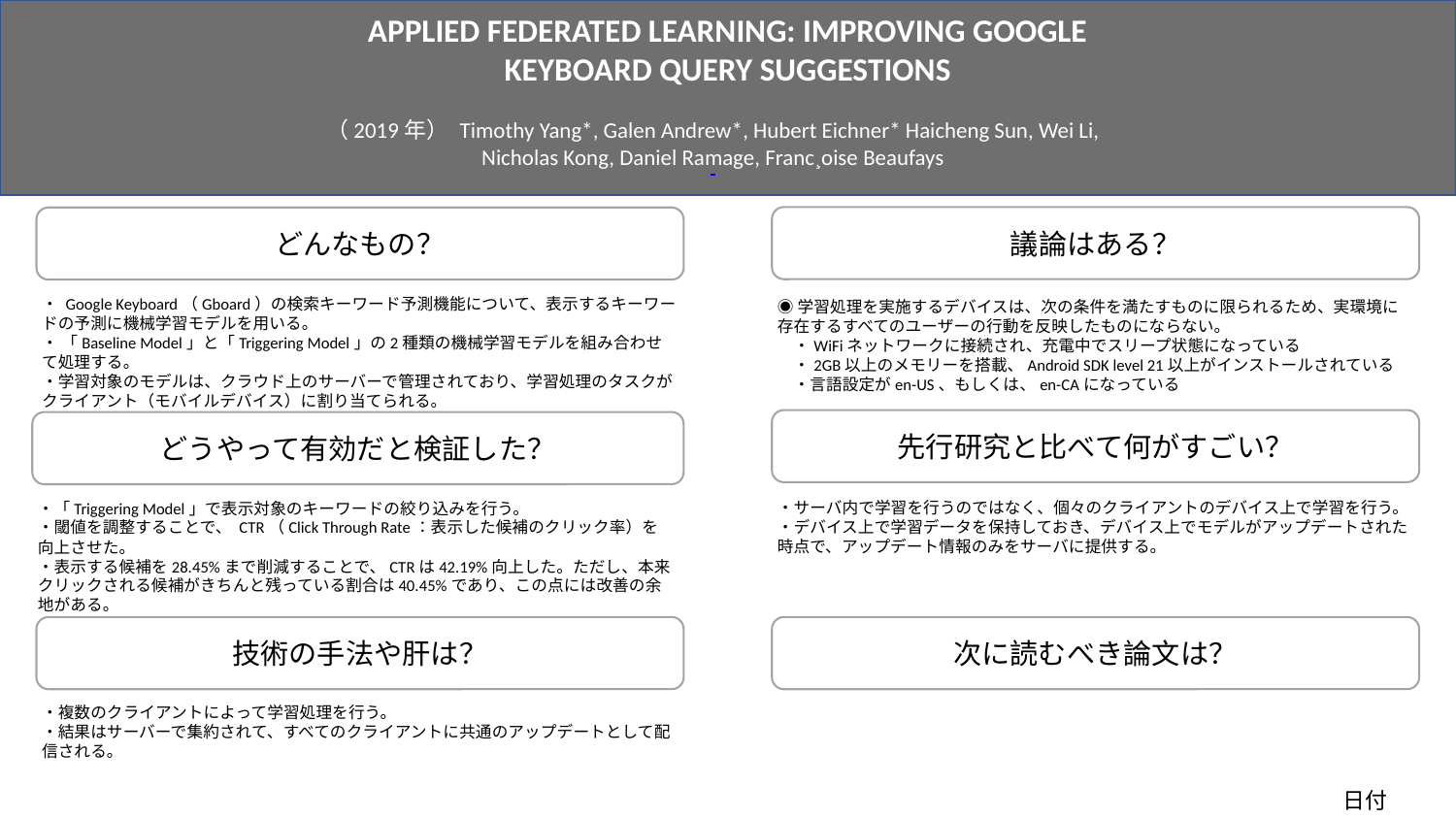

APPLIED FEDERATED LEARNING: IMPROVING GOOGLE KEYBOARD QUERY SUGGESTIONS
（2019年） Timothy Yang*, Galen Andrew*, Hubert Eichner* Haicheng Sun, Wei Li, Nicholas Kong, Daniel Ramage, Franc¸oise Beaufays

議論はある？

どんなもの？
・ Google Keyboard（Gboard）の検索キーワード予測機能について、表示するキーワードの予測に機械学習モデルを用いる。
・ 「Baseline Model」と「Triggering Model」の2種類の機械学習モデルを組み合わせて処理する。
・学習対象のモデルは、クラウド上のサーバーで管理されており、学習処理のタスクがクライアント（モバイルデバイス）に割り当てられる。
◉学習処理を実施するデバイスは、次の条件を満たすものに限られるため、実環境に存在するすべてのユーザーの行動を反映したものにならない。
　・WiFiネットワークに接続され、充電中でスリープ状態になっている
　・2GB以上のメモリーを搭載、Android SDK level 21以上がインストールされている
　・言語設定がen-US、もしくは、en-CAになっている

先行研究と比べて何がすごい？

どうやって有効だと検証した？
・サーバ内で学習を行うのではなく、個々のクライアントのデバイス上で学習を行う。
・デバイス上で学習データを保持しておき、デバイス上でモデルがアップデートされた時点で、アップデート情報のみをサーバに提供する。
・「Triggering Model」で表示対象のキーワードの絞り込みを行う。
・閾値を調整することで、 CTR（Click Through Rate：表示した候補のクリック率）を向上させた。
・表示する候補を28.45%まで削減することで、CTRは42.19%向上した。ただし、本来クリックされる候補がきちんと残っている割合は40.45%であり、この点には改善の余地がある。

技術の手法や肝は？

次に読むべき論文は？
・複数のクライアントによって学習処理を行う。
・結果はサーバーで集約されて、すべてのクライアントに共通のアップデートとして配信される。

Population Based Training of Neural Networks
日付